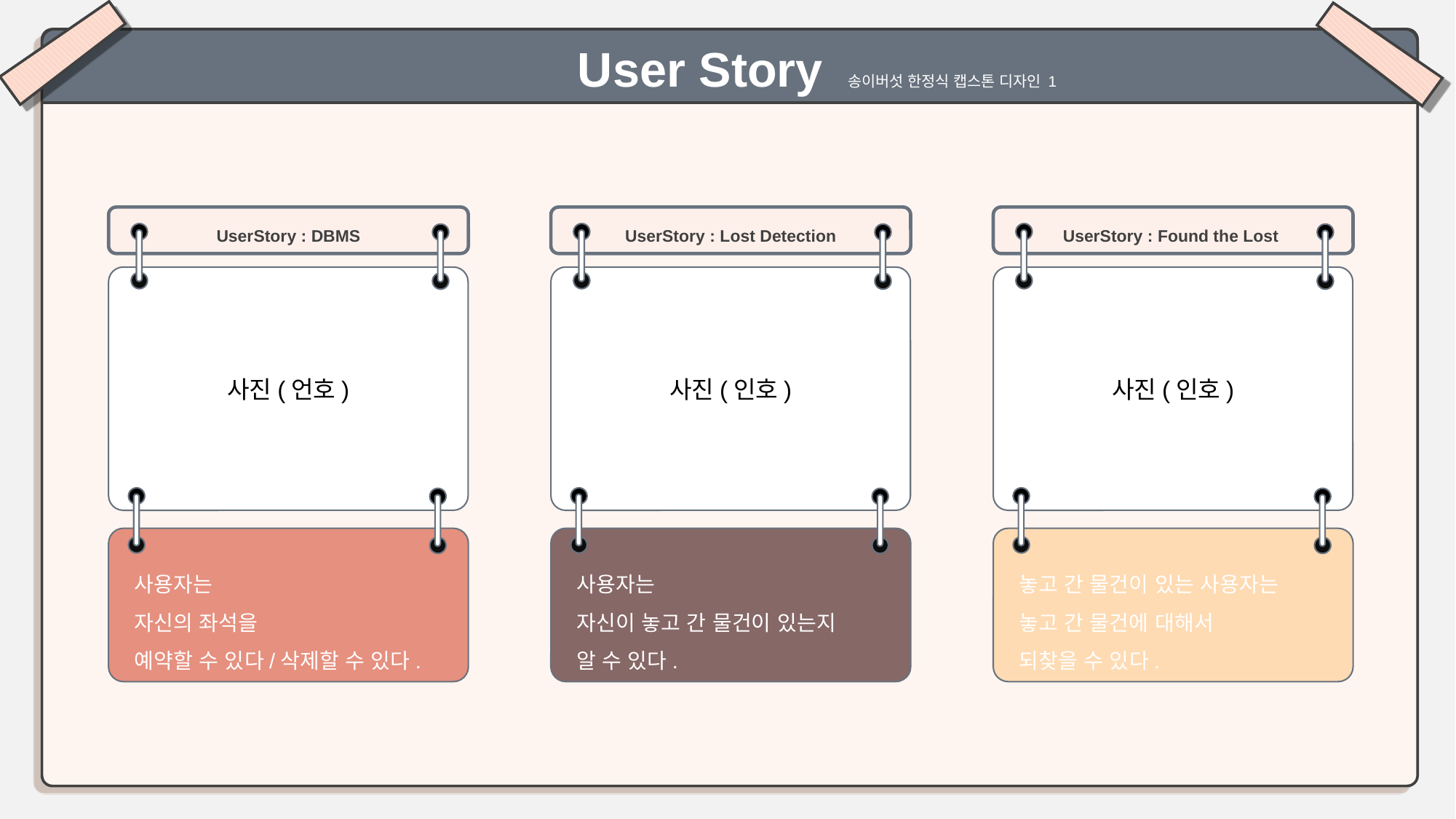

User Story 송이버섯 한정식 캡스톤 디자인 1
UserStory : DBMS

사진(언호)
사용자는
자신의 좌석을
예약할 수 있다/삭제할 수 있다.
UserStory : Lost Detection

사진(인호)
사용자는
자신이 놓고 간 물건이 있는지
알 수 있다.
UserStory : Found the Lost

사진(인호)
놓고 간 물건이 있는 사용자는
놓고 간 물건에 대해서
되찾을 수 있다.